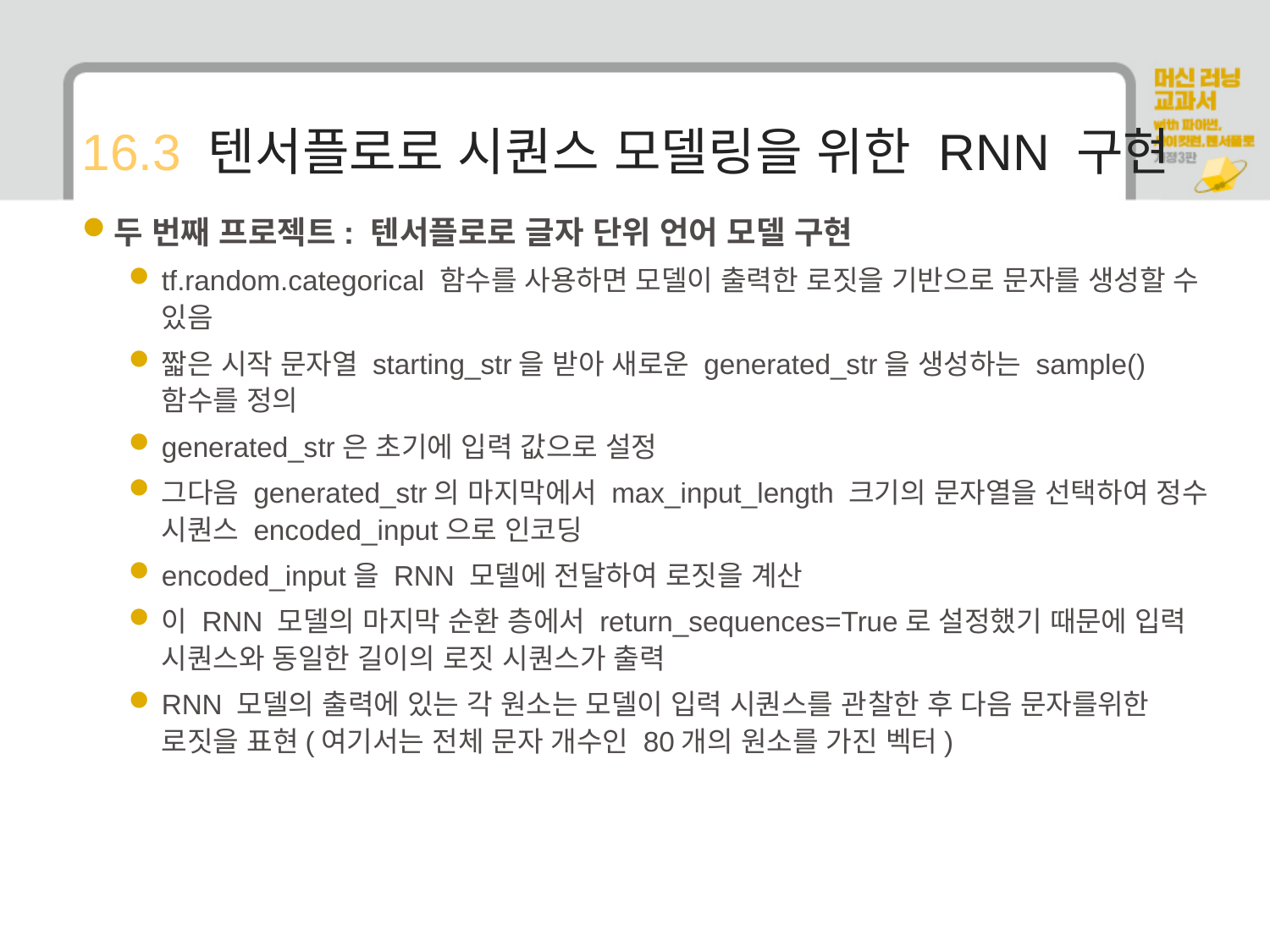

# 16.3 텐서플로로 시퀀스 모델링을 위한 RNN 구현
두 번째 프로젝트: 텐서플로로 글자 단위 언어 모델 구현
tf.random.categorical 함수를 사용하면 모델이 출력한 로짓을 기반으로 문자를 생성할 수 있음
짧은 시작 문자열 starting_str을 받아 새로운 generated_str을 생성하는 sample() 함수를 정의
generated_str은 초기에 입력 값으로 설정
그다음 generated_str의 마지막에서 max_input_length 크기의 문자열을 선택하여 정수 시퀀스 encoded_input으로 인코딩
encoded_input을 RNN 모델에 전달하여 로짓을 계산
이 RNN 모델의 마지막 순환 층에서 return_sequences=True로 설정했기 때문에 입력 시퀀스와 동일한 길이의 로짓 시퀀스가 출력
RNN 모델의 출력에 있는 각 원소는 모델이 입력 시퀀스를 관찰한 후 다음 문자를위한 로짓을 표현(여기서는 전체 문자 개수인 80개의 원소를 가진 벡터)